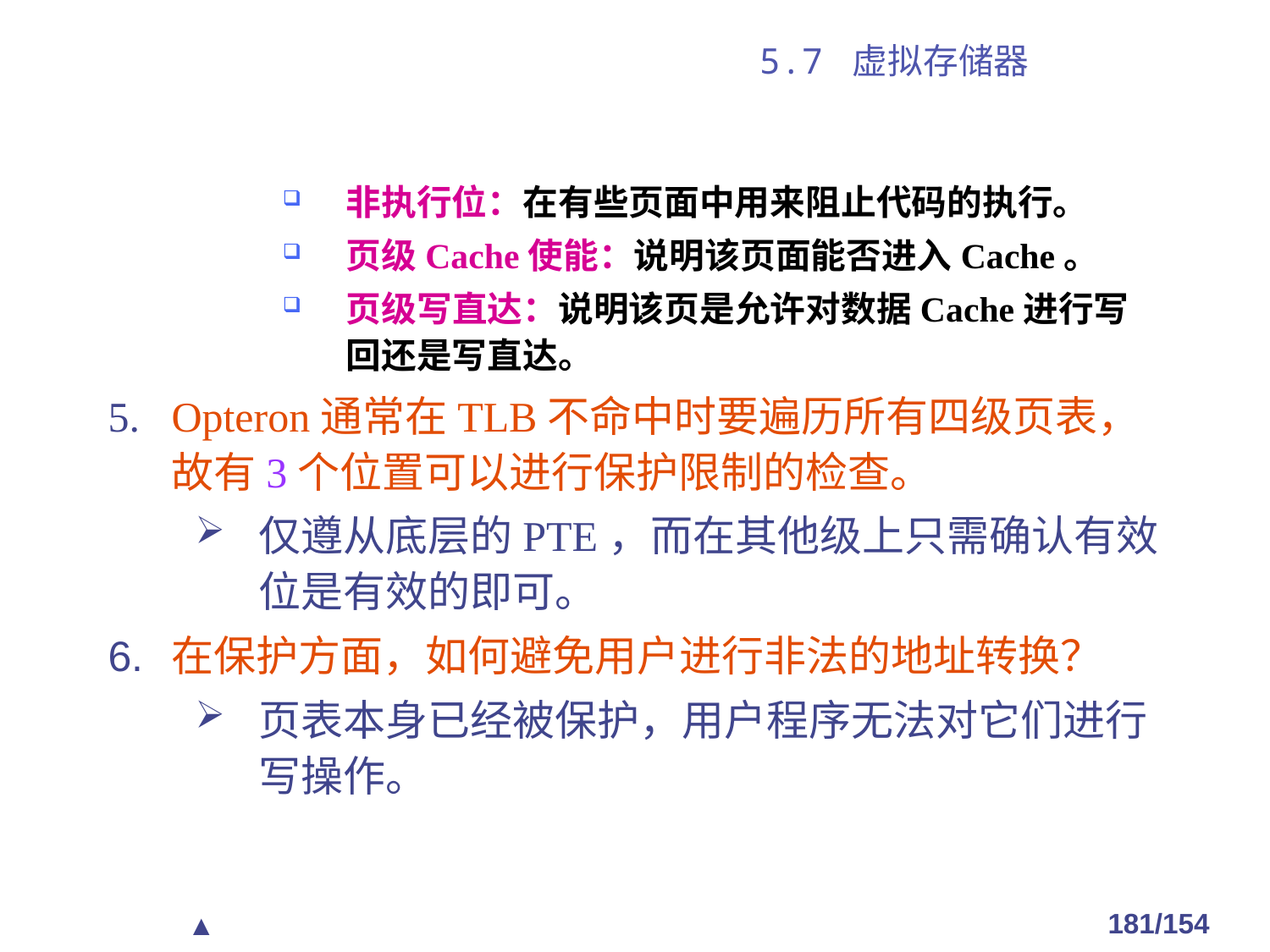

# 5.7 虚拟存储器
非执行位：在有些页面中用来阻止代码的执行。
页级Cache使能：说明该页面能否进入Cache。
页级写直达：说明该页是允许对数据Cache进行写回还是写直达。
Opteron通常在TLB不命中时要遍历所有四级页表，故有3个位置可以进行保护限制的检查。
仅遵从底层的PTE，而在其他级上只需确认有效位是有效的即可。
在保护方面，如何避免用户进行非法的地址转换？
页表本身已经被保护，用户程序无法对它们进行写操作。